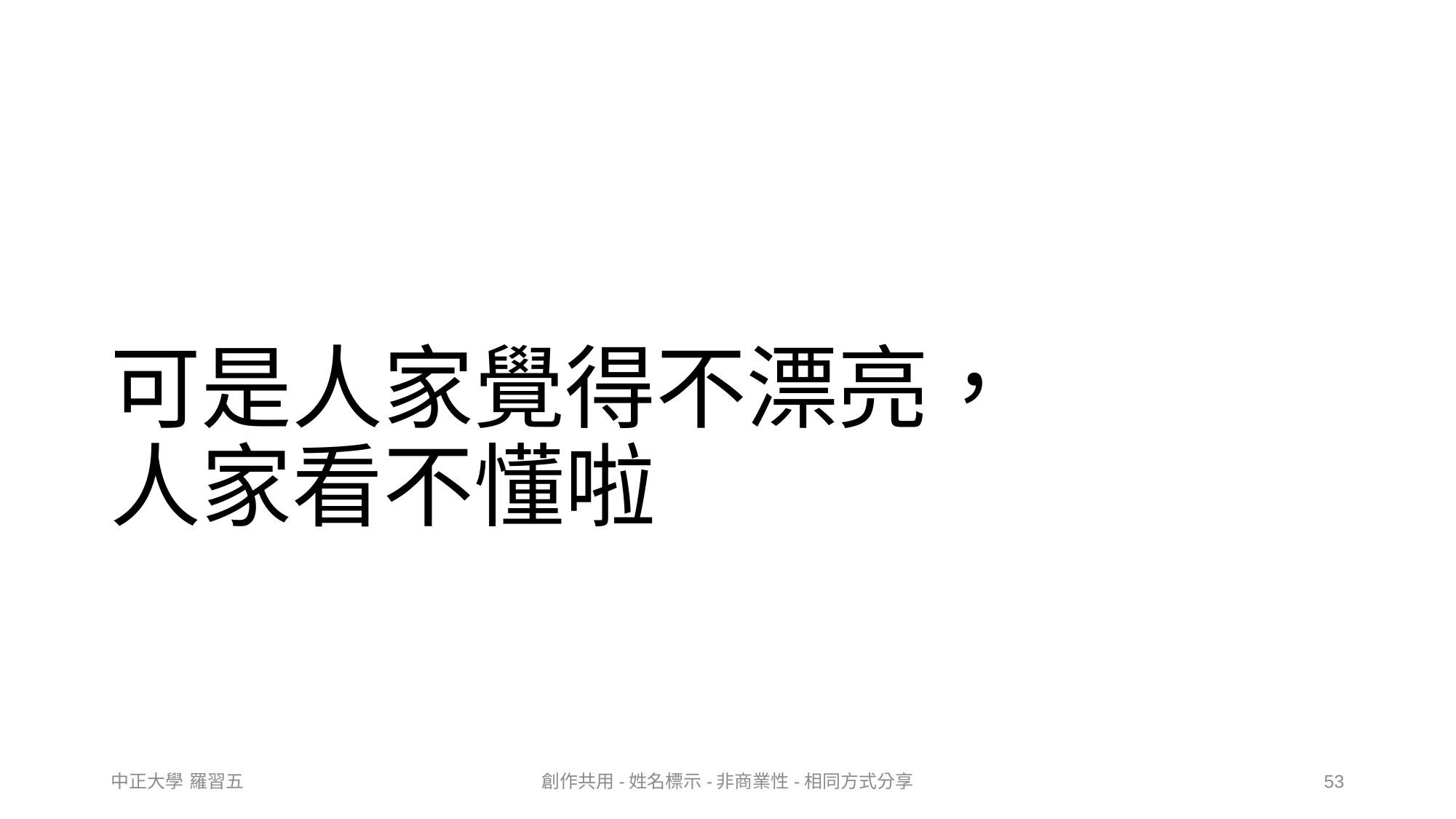

# 可是人家覺得不漂亮， 人家看不懂啦

中正大學 羅習五
創作共用-姓名標示-非商業性-相同方式分享
53